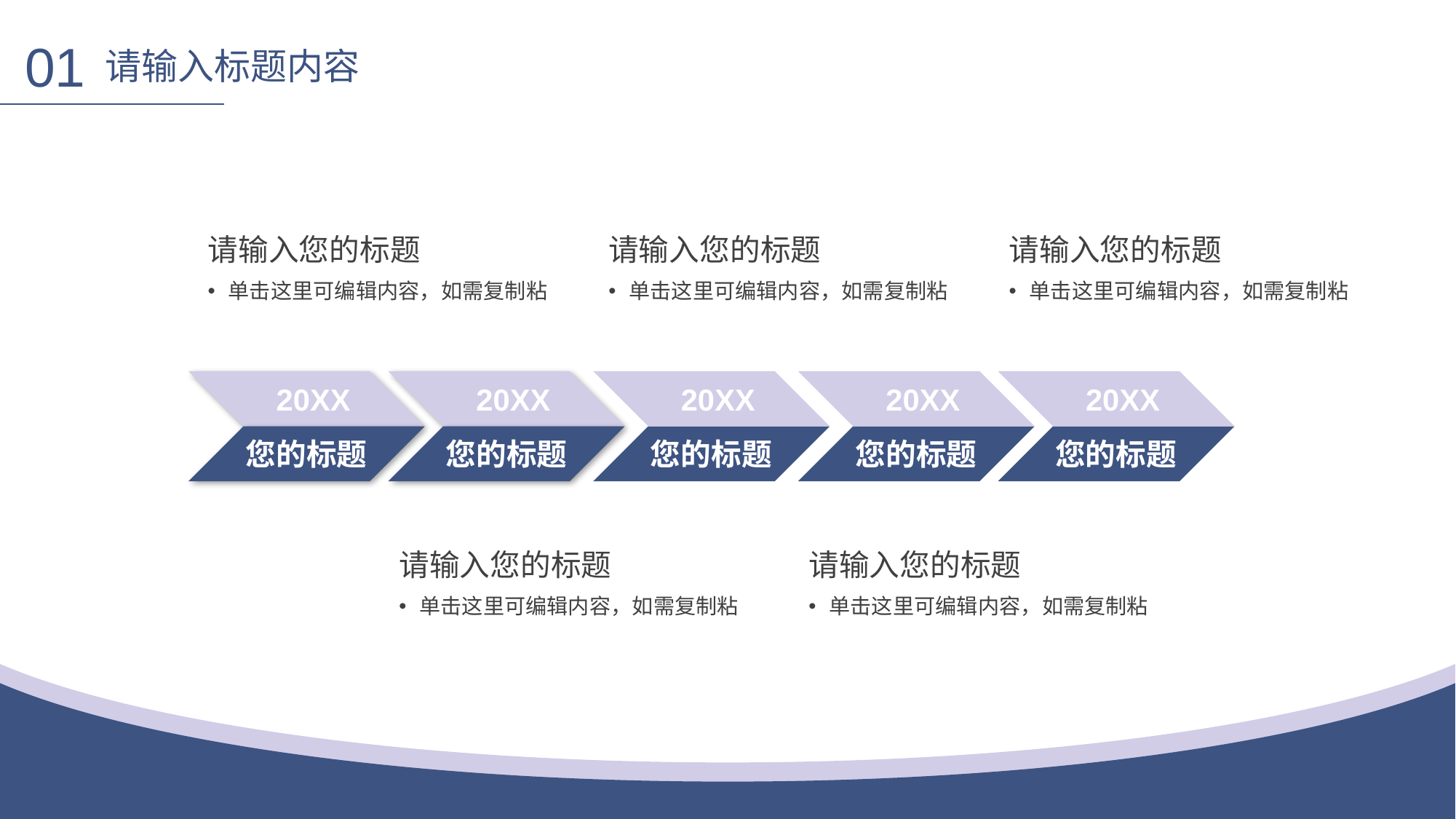

01
请输入标题内容
请输入您的标题
单击这里可编辑内容，如需复制粘
请输入您的标题
单击这里可编辑内容，如需复制粘
请输入您的标题
单击这里可编辑内容，如需复制粘

20XX
20XX
20XX
20XX
20XX
您的标题
您的标题
您的标题
您的标题
您的标题
请输入您的标题
单击这里可编辑内容，如需复制粘
请输入您的标题
单击这里可编辑内容，如需复制粘